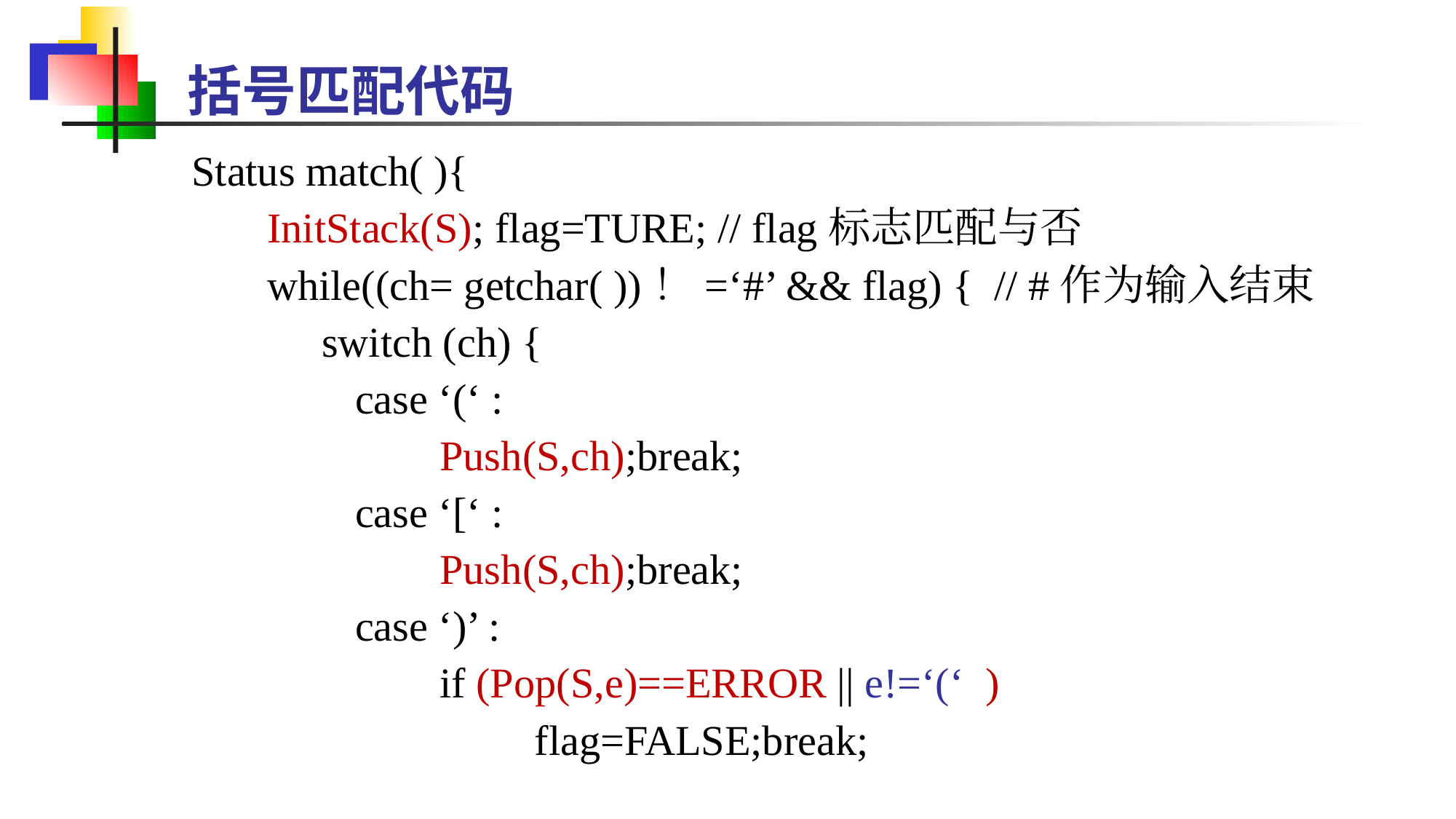

括号匹配代码
Status match( ){
  InitStack(S); flag=TURE; // flag标志匹配与否
  while((ch= getchar( ))！=‘#’ && flag) {  // #作为输入结束
  switch (ch) {
case ‘(‘ :
        Push(S,ch);break;
case ‘[‘ :
        Push(S,ch);break;
case ‘)’ :
        if (Pop(S,e)==ERROR || e!=‘(‘  )
                 flag=FALSE;break;